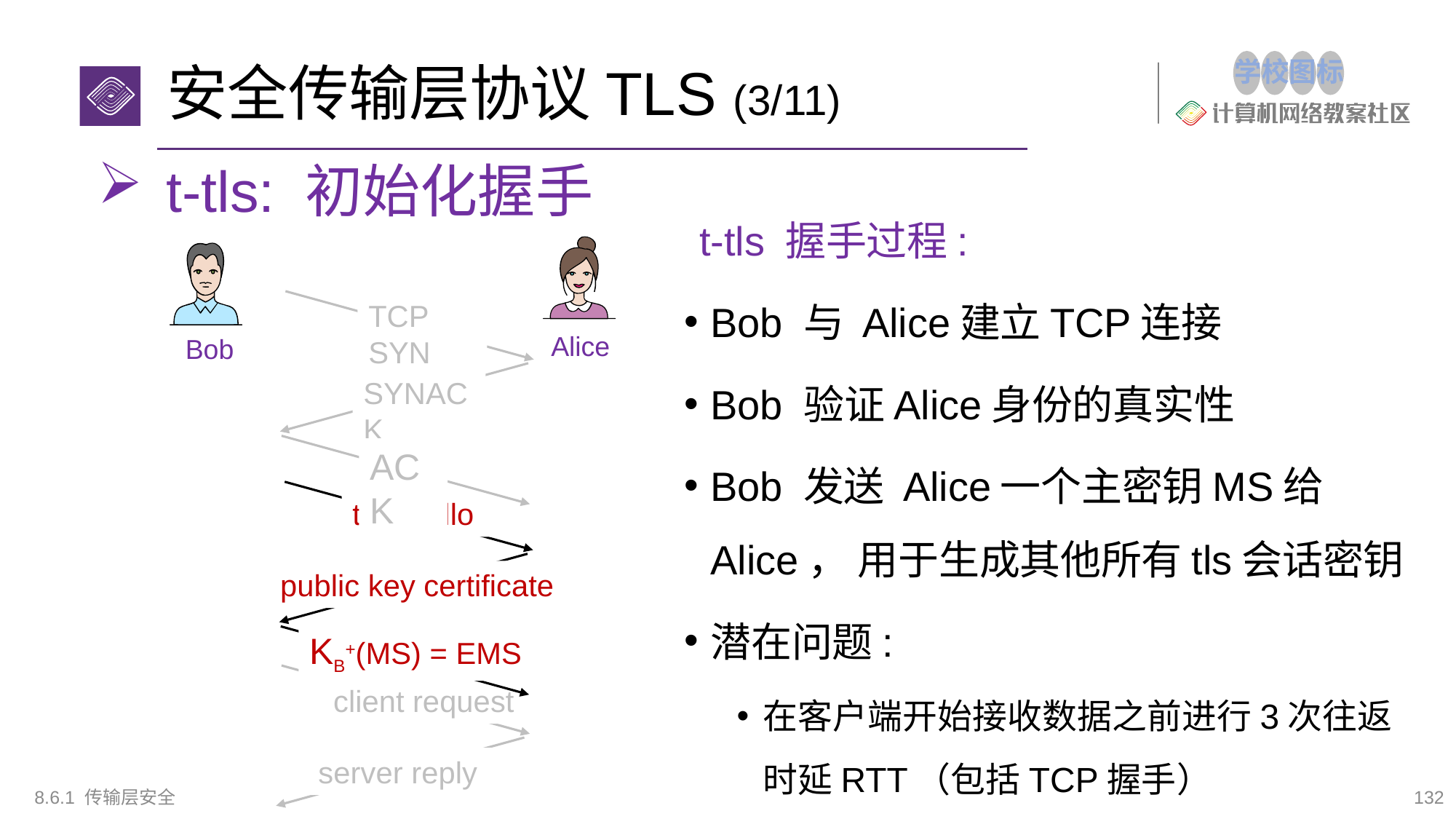

# 安全传输层协议TLS (3/11)
t-tls: 初始化握手
t-tls 握手过程:
Bob 与 Alice建立TCP连接
Bob 验证Alice身份的真实性
Bob 发送 Alice一个主密钥MS给Alice， 用于生成其他所有tls会话密钥
潜在问题:
在客户端开始接收数据之前进行3次往返时延RTT（包括TCP握手）

Alice

Bob
TCP SYN
SYNACK
ACK
t-tls hello
public key certificate
KB+(MS) = EMS
client request
server reply
132
8.6.1 传输层安全